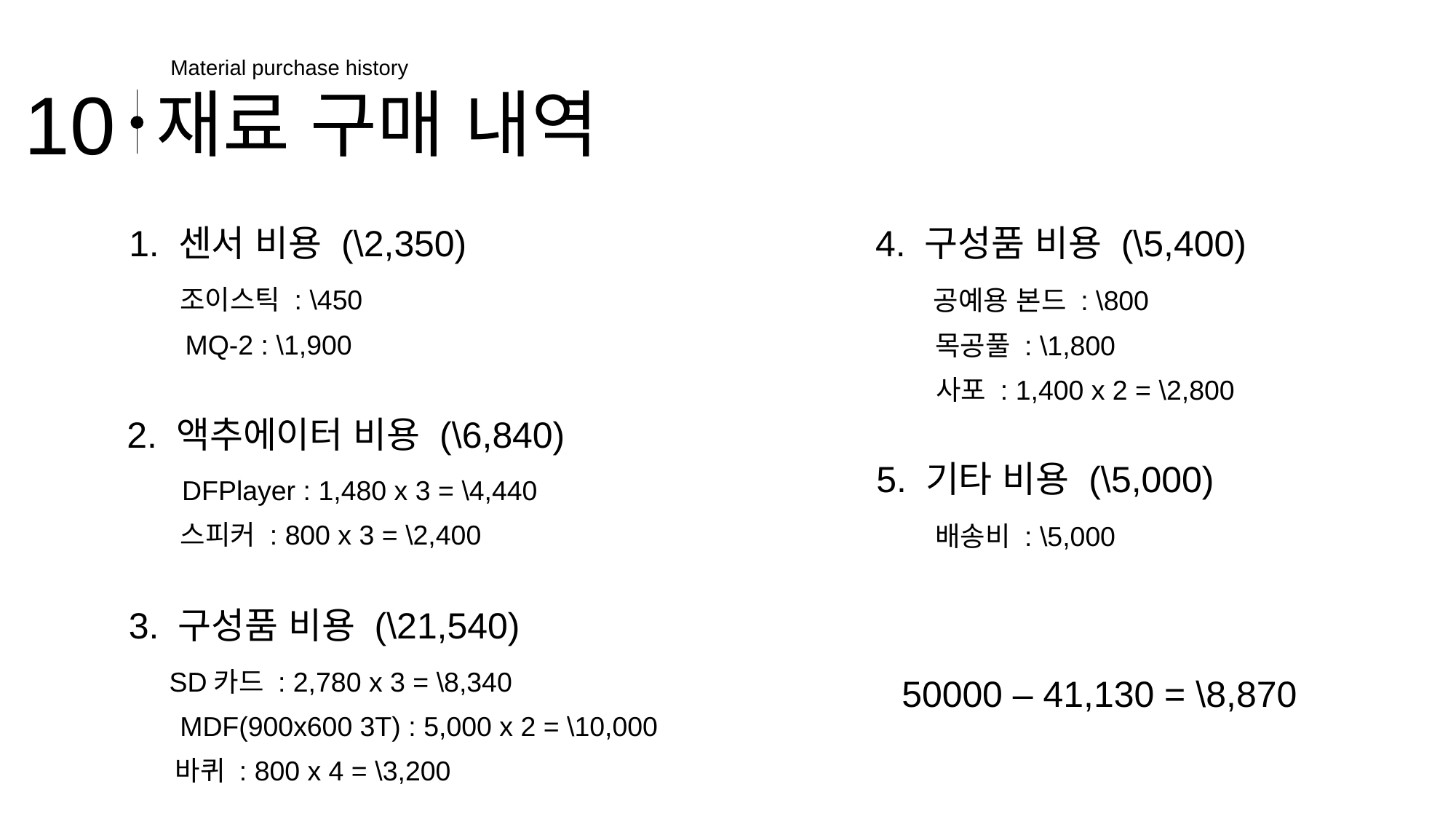

Material purchase history
10
재료 구매 내역

4. 구성품 비용 (\5,400)
1. 센서 비용 (\2,350)
조이스틱 : \450
공예용 본드 : \800
MQ-2 : \1,900
목공풀 : \1,800
사포 : 1,400 x 2 = \2,800
2. 액추에이터 비용 (\6,840)
5. 기타 비용 (\5,000)
DFPlayer : 1,480 x 3 = \4,440
스피커 : 800 x 3 = \2,400
배송비 : \5,000
3. 구성품 비용 (\21,540)
SD카드 : 2,780 x 3 = \8,340
50000 – 41,130 = \8,870
MDF(900x600 3T) : 5,000 x 2 = \10,000
바퀴 : 800 x 4 = \3,200